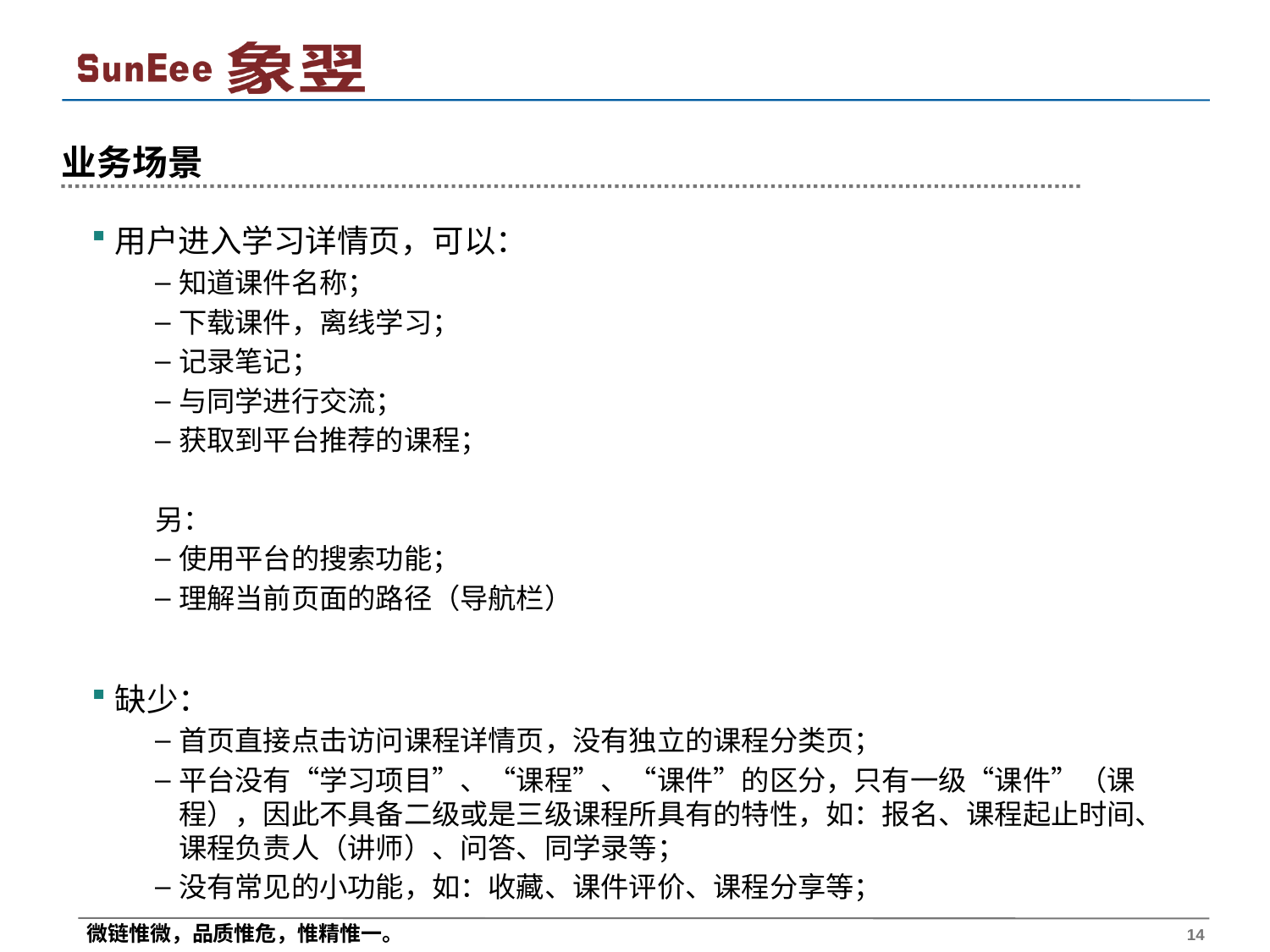

# 业务场景
用户进入学习详情页，可以：
知道课件名称；
下载课件，离线学习；
记录笔记；
与同学进行交流；
获取到平台推荐的课程；

另：
使用平台的搜索功能；
理解当前页面的路径（导航栏）

缺少：
首页直接点击访问课程详情页，没有独立的课程分类页；
平台没有“学习项目”、“课程”、“课件”的区分，只有一级“课件”（课程），因此不具备二级或是三级课程所具有的特性，如：报名、课程起止时间、课程负责人（讲师）、问答、同学录等；
没有常见的小功能，如：收藏、课件评价、课程分享等；

 14